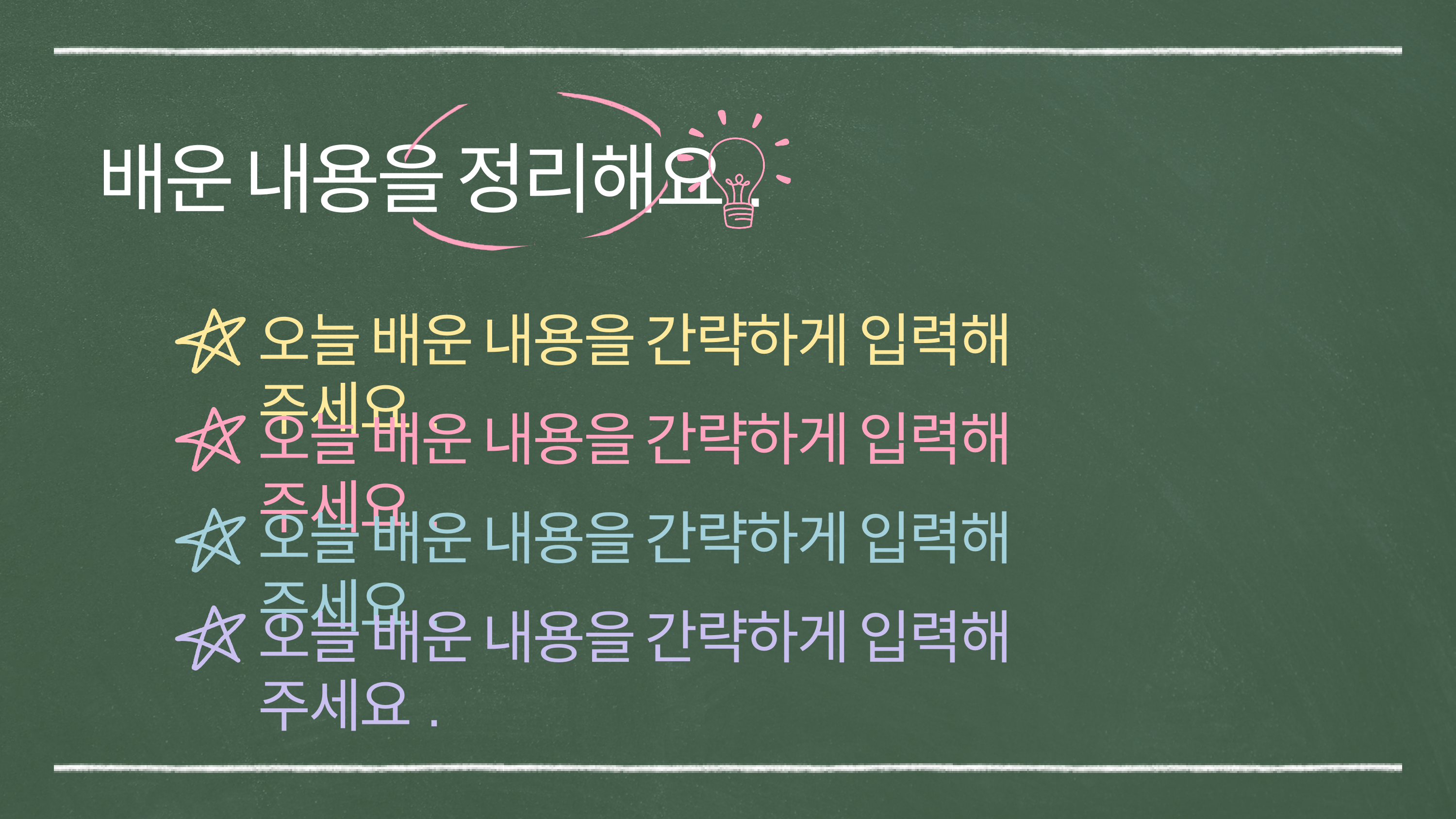

배운 내용을 정리해요.
오늘 배운 내용을 간략하게 입력해 주세요.

오늘 배운 내용을 간략하게 입력해 주세요.

오늘 배운 내용을 간략하게 입력해 주세요.

오늘 배운 내용을 간략하게 입력해 주세요.